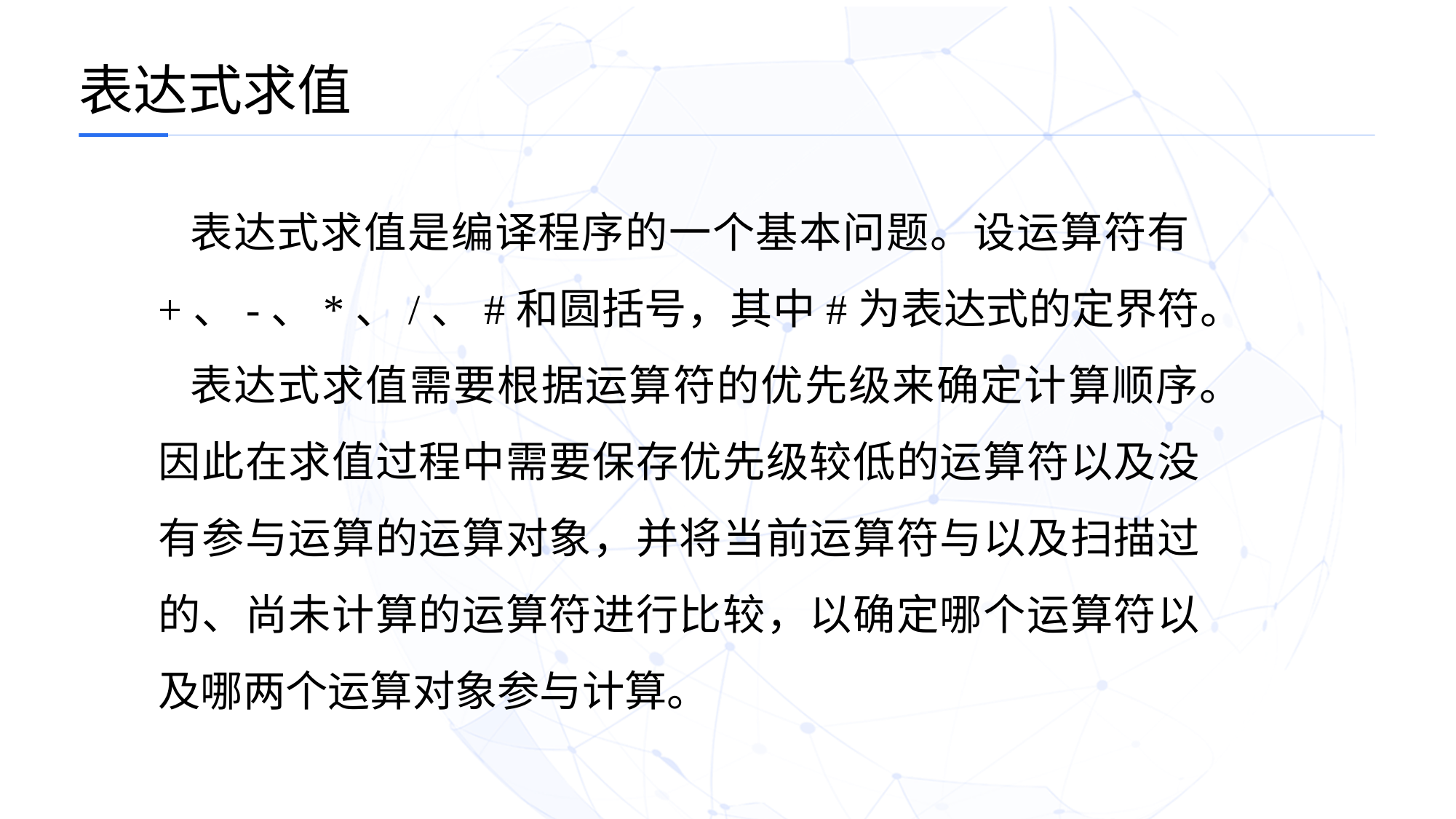

表达式求值
表达式求值是编译程序的一个基本问题。设运算符有+、-、*、/、#和圆括号，其中#为表达式的定界符。
表达式求值需要根据运算符的优先级来确定计算顺序。因此在求值过程中需要保存优先级较低的运算符以及没有参与运算的运算对象，并将当前运算符与以及扫描过的、尚未计算的运算符进行比较，以确定哪个运算符以及哪两个运算对象参与计算。